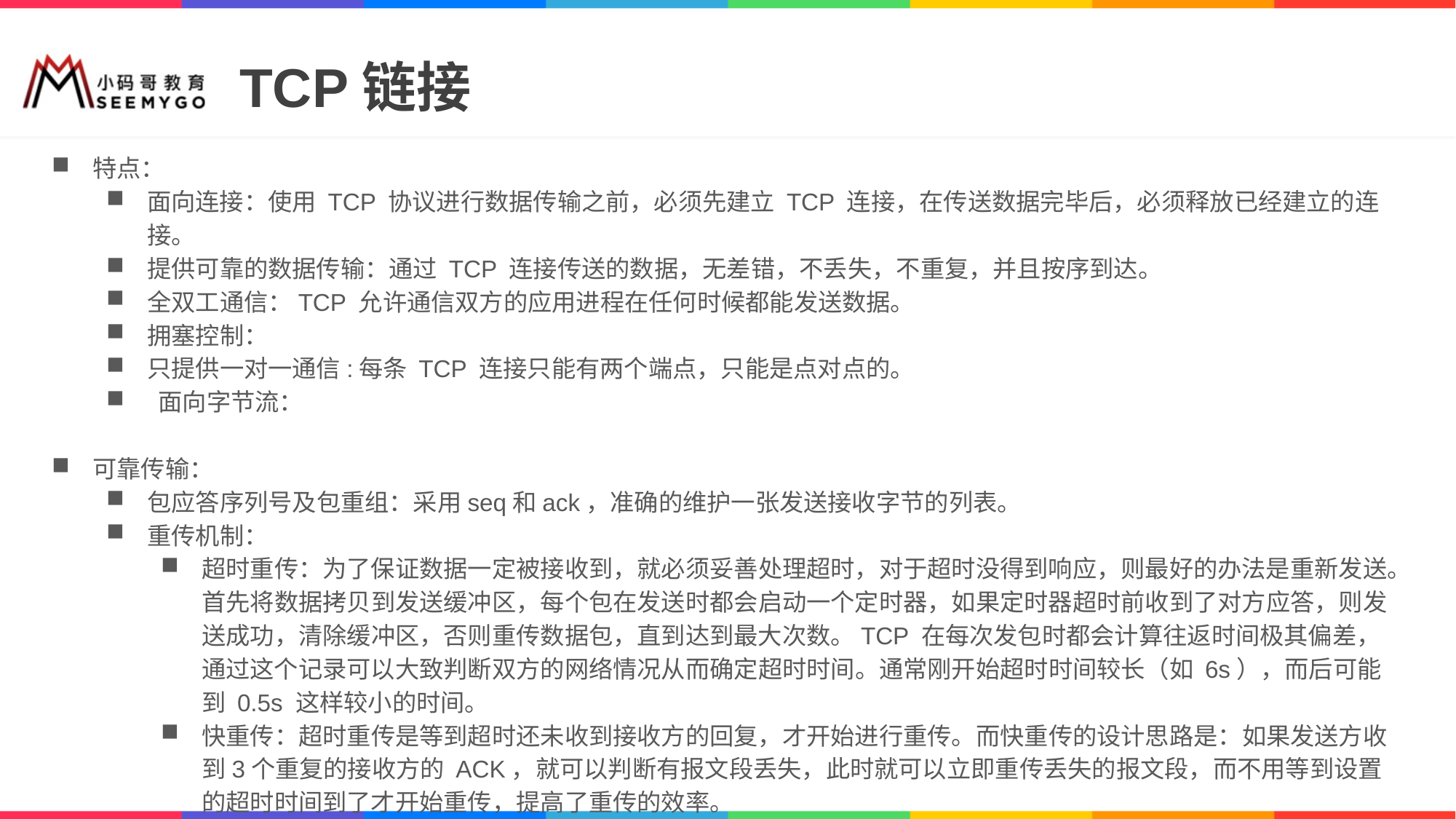

# TCP链接
特点：
面向连接：使用 TCP 协议进行数据传输之前，必须先建立 TCP 连接，在传送数据完毕后，必须释放已经建立的连接。
提供可靠的数据传输：通过 TCP 连接传送的数据，无差错，不丢失，不重复，并且按序到达。
全双工通信：TCP 允许通信双方的应用进程在任何时候都能发送数据。
拥塞控制：
只提供一对一通信:每条 TCP 连接只能有两个端点，只能是点对点的。
 面向字节流：

可靠传输：
包应答序列号及包重组：采用seq和ack，准确的维护一张发送接收字节的列表。
重传机制：
超时重传：为了保证数据一定被接收到，就必须妥善处理超时，对于超时没得到响应，则最好的办法是重新发送。首先将数据拷贝到发送缓冲区，每个包在发送时都会启动一个定时器，如果定时器超时前收到了对方应答，则发送成功，清除缓冲区，否则重传数据包，直到达到最大次数。TCP 在每次发包时都会计算往返时间极其偏差，通过这个记录可以大致判断双方的网络情况从而确定超时时间。通常刚开始超时时间较长（如 6s），而后可能到 0.5s 这样较小的时间。
快重传：超时重传是等到超时还未收到接收方的回复，才开始进行重传。而快重传的设计思路是：如果发送方收到3个重复的接收方的 ACK，就可以判断有报文段丢失，此时就可以立即重传丢失的报文段，而不用等到设置的超时时间到了才开始重传，提高了重传的效率。